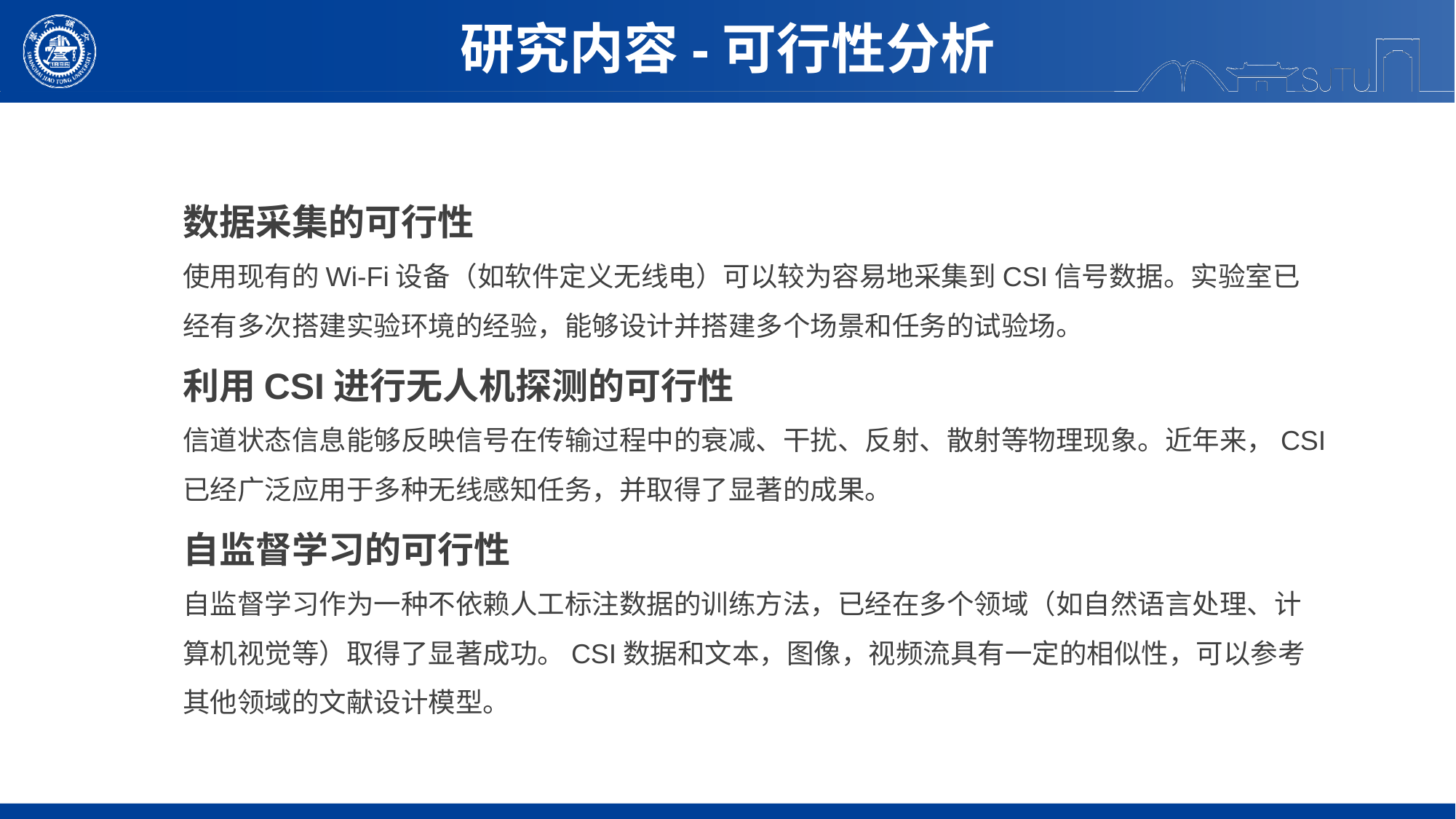

研究内容-可行性分析
数据采集的可行性
使用现有的Wi-Fi设备（如软件定义无线电）可以较为容易地采集到CSI信号数据。实验室已经有多次搭建实验环境的经验，能够设计并搭建多个场景和任务的试验场。
利用CSI进行无人机探测的可行性
信道状态信息能够反映信号在传输过程中的衰减、干扰、反射、散射等物理现象。近年来，CSI已经广泛应用于多种无线感知任务，并取得了显著的成果。
自监督学习的可行性
自监督学习作为一种不依赖人工标注数据的训练方法，已经在多个领域（如自然语言处理、计算机视觉等）取得了显著成功。CSI数据和文本，图像，视频流具有一定的相似性，可以参考其他领域的文献设计模型。